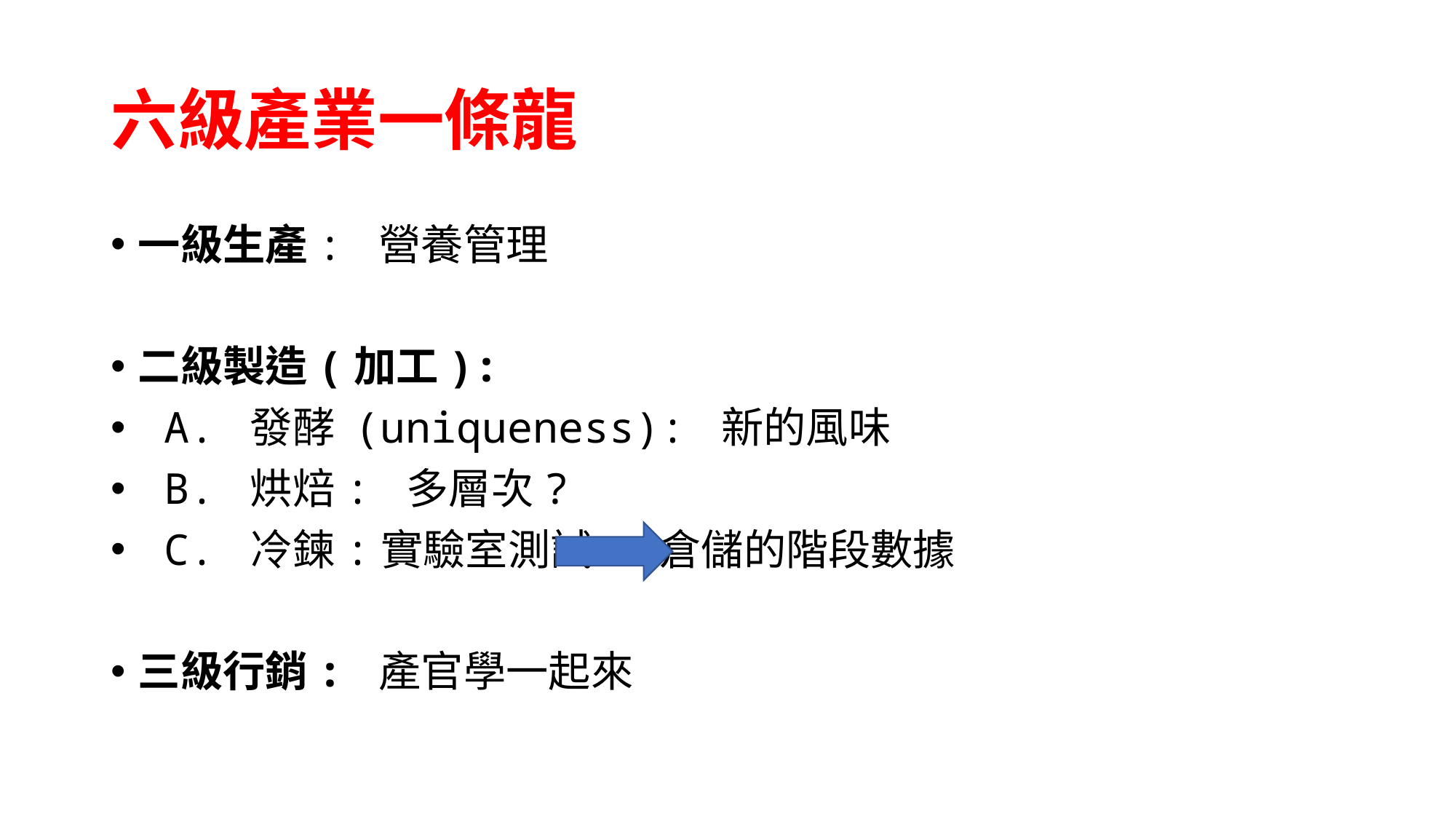

# 六級產業一條龍
一級生產: 營養管理

二級製造(加工):
 A. 發酵 (uniqueness): 新的風味
 B. 烘焙: 多層次?
 C. 冷鍊:實驗室測試       倉儲的階段數據

三級行銷: 產官學一起來